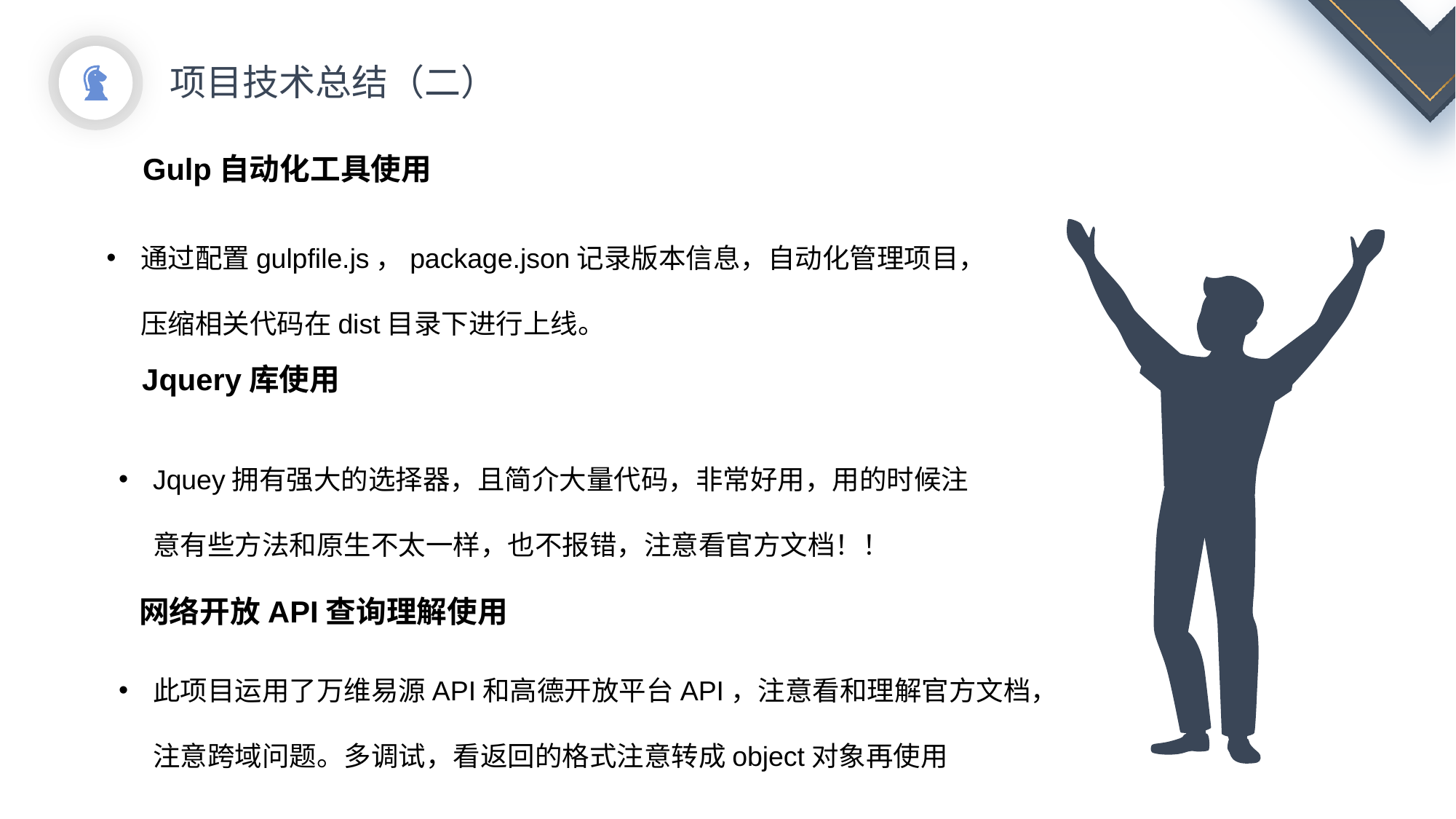

项目技术总结（二）
Gulp自动化工具使用
通过配置gulpfile.js，package.json记录版本信息，自动化管理项目，压缩相关代码在dist目录下进行上线。

Jquery库使用
Jquey拥有强大的选择器，且简介大量代码，非常好用，用的时候注意有些方法和原生不太一样，也不报错，注意看官方文档！！
网络开放API查询理解使用
此项目运用了万维易源API和高德开放平台API，注意看和理解官方文档，注意跨域问题。多调试，看返回的格式注意转成object对象再使用